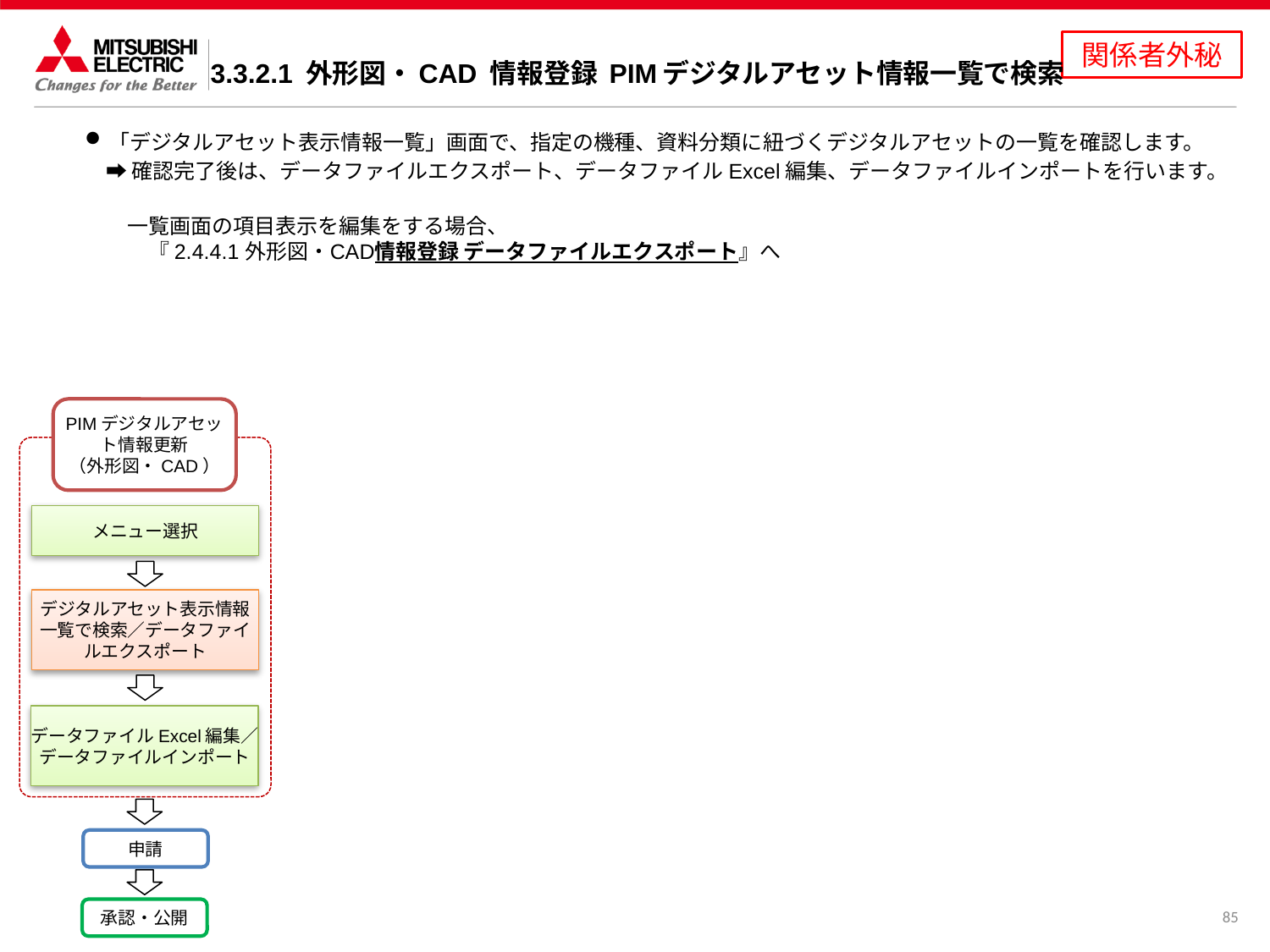

3.3.2.1 外形図・CAD 情報登録 PIMデジタルアセット情報一覧で検索
「デジタルアセット表示情報一覧」画面で、指定の機種、資料分類に紐づくデジタルアセットの一覧を確認します。
　➡ 確認完了後は、データファイルエクスポート、データファイルExcel編集、データファイルインポートを行います。

　　一覧画面の項目表示を編集をする場合、
　　　『 2.4.4.1 外形図・CAD情報登録 データファイルエクスポート』へ

PIMデジタルアセット情報更新
（外形図・CAD）

メニュー選択

デジタルアセット表示情報一覧で検索／データファイルエクスポート

データファイルExcel編集／
データファイルインポート

申請

承認・公開
85